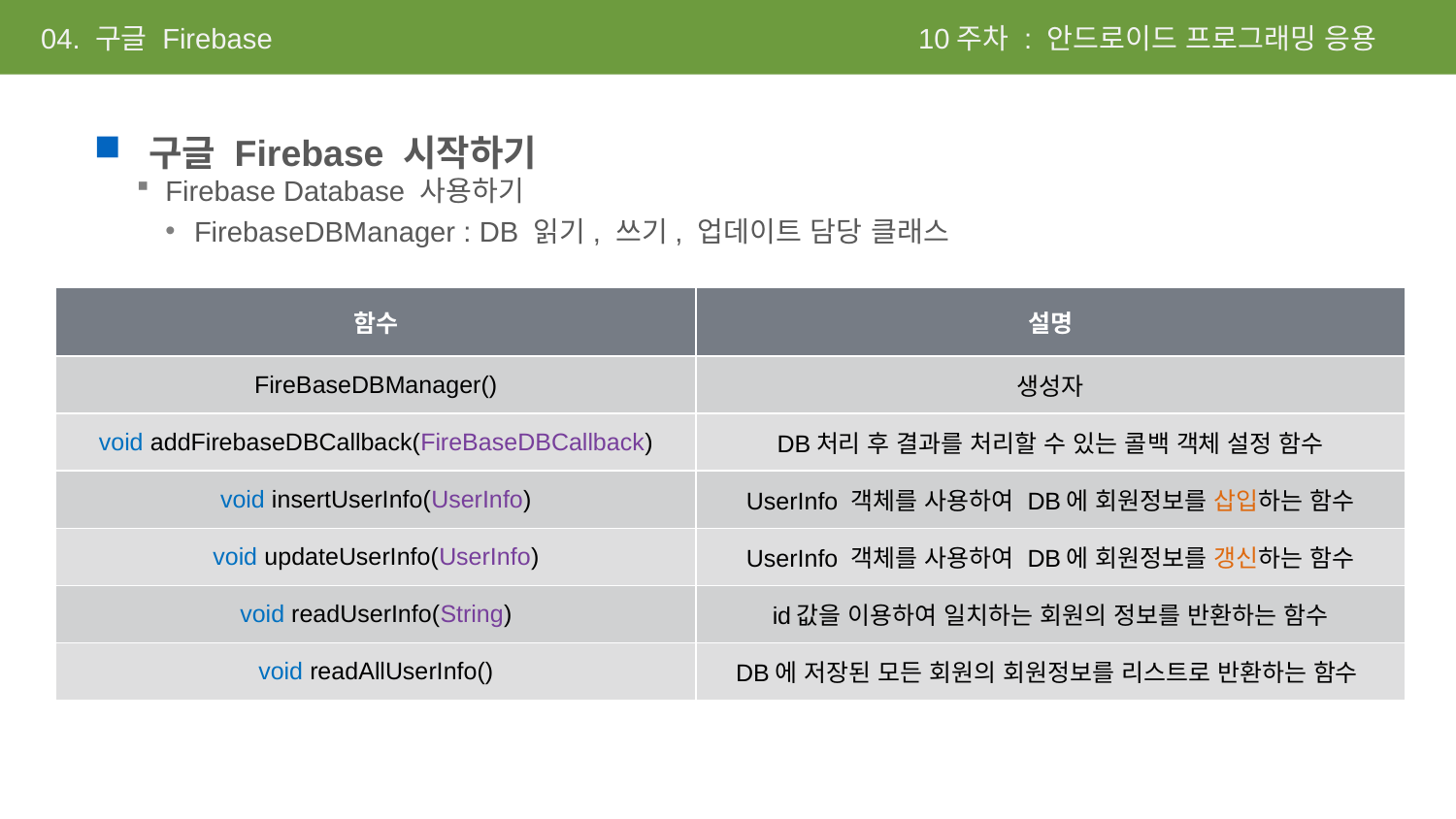

10주차 : 안드로이드 프로그래밍 응용
04. 구글 Firebase
구글 Firebase 시작하기
Firebase Database 사용하기
FirebaseDBManager : DB 읽기, 쓰기, 업데이트 담당 클래스

| 함수 | 설명 |
| --- | --- |
| FireBaseDBManager() | 생성자 |
| void addFirebaseDBCallback(FireBaseDBCallback) | DB처리 후 결과를 처리할 수 있는 콜백 객체 설정 함수 |
| void insertUserInfo(UserInfo) | UserInfo 객체를 사용하여 DB에 회원정보를 삽입하는 함수 |
| void updateUserInfo(UserInfo) | UserInfo 객체를 사용하여 DB에 회원정보를 갱신하는 함수 |
| void readUserInfo(String) | id값을 이용하여 일치하는 회원의 정보를 반환하는 함수 |
| void readAllUserInfo() | DB에 저장된 모든 회원의 회원정보를 리스트로 반환하는 함수 |